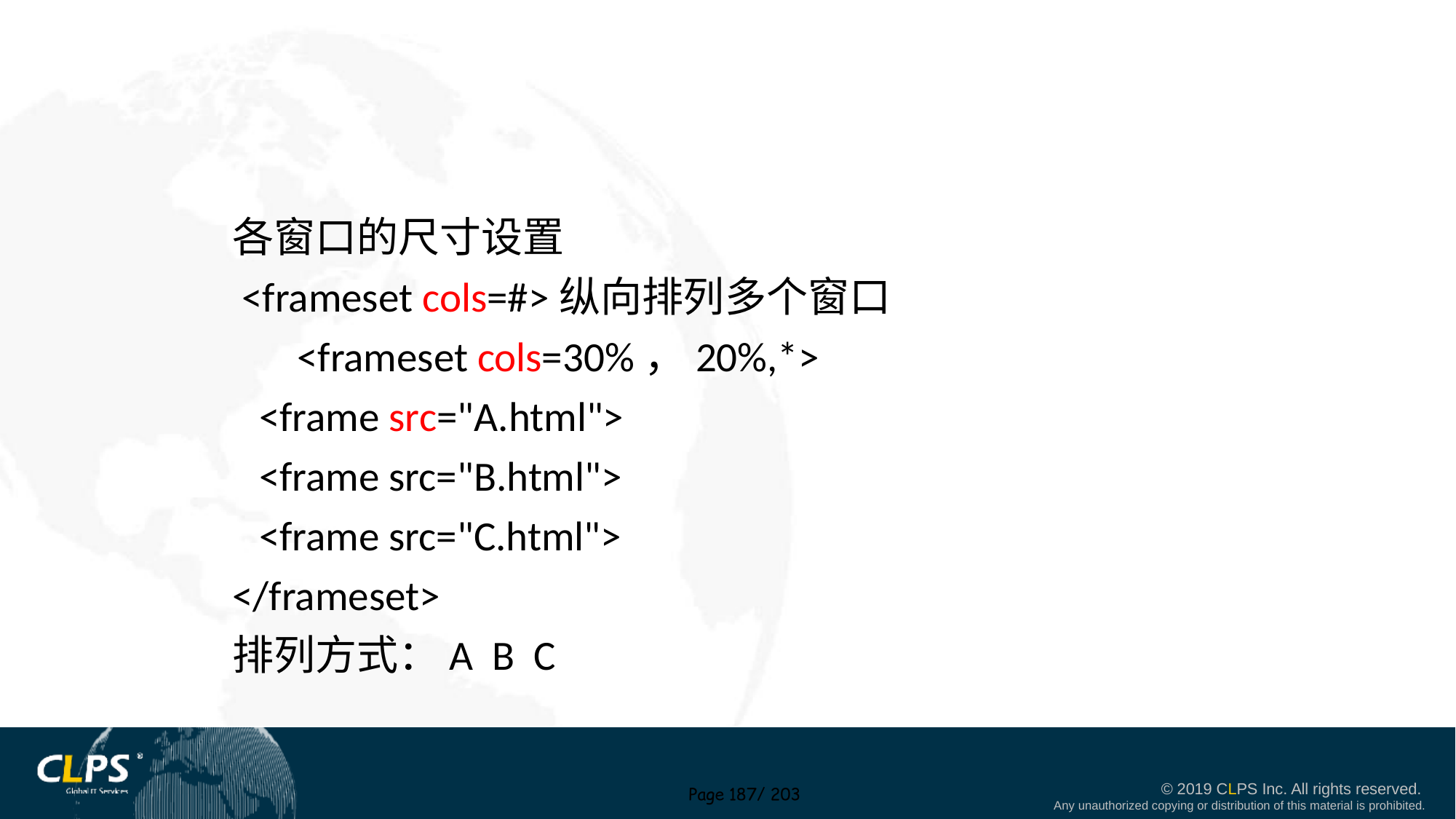

各窗口的尺寸设置
 <frameset cols=#>纵向排列多个窗口
	    <frameset cols=30%，20%,*>
		<frame src="A.html">
		<frame src="B.html">
		<frame src="C.html">
</frameset>
排列方式：A  B  C
Page 187/ 203